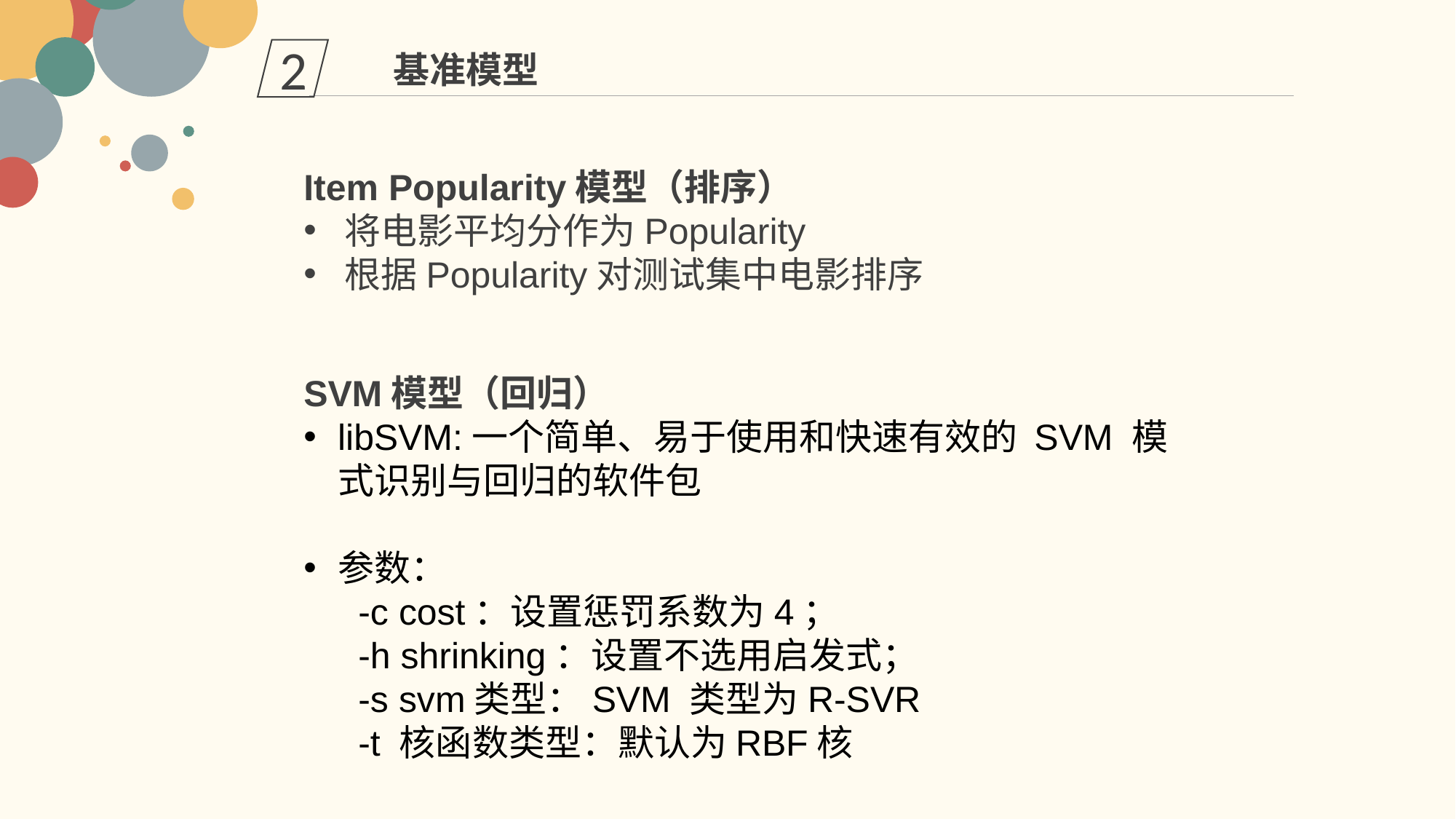

2
基准模型
Item Popularity模型（排序）
将电影平均分作为Popularity
根据Popularity对测试集中电影排序
SVM模型（回归）
libSVM:一个简单、易于使用和快速有效的 SVM 模式识别与回归的软件包

参数：
-c cost：设置惩罚系数为4；
-h shrinking：设置不选用启发式；
-s svm类型：SVM 类型为R-SVR
-t 核函数类型：默认为RBF核